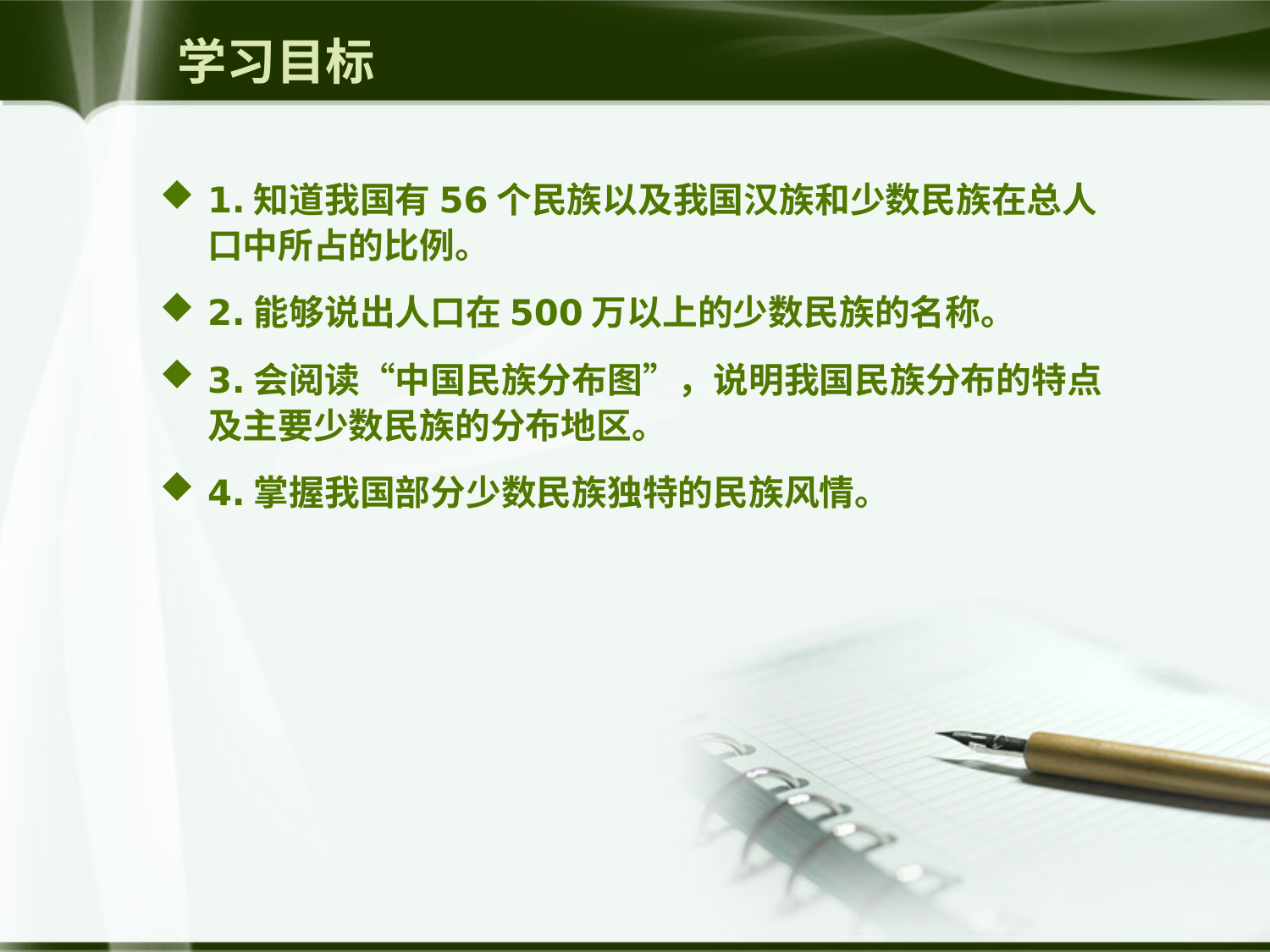

# 学习目标
1.知道我国有56个民族以及我国汉族和少数民族在总人口中所占的比例。
2.能够说出人口在500万以上的少数民族的名称。
3.会阅读“中国民族分布图”，说明我国民族分布的特点及主要少数民族的分布地区。
4.掌握我国部分少数民族独特的民族风情。